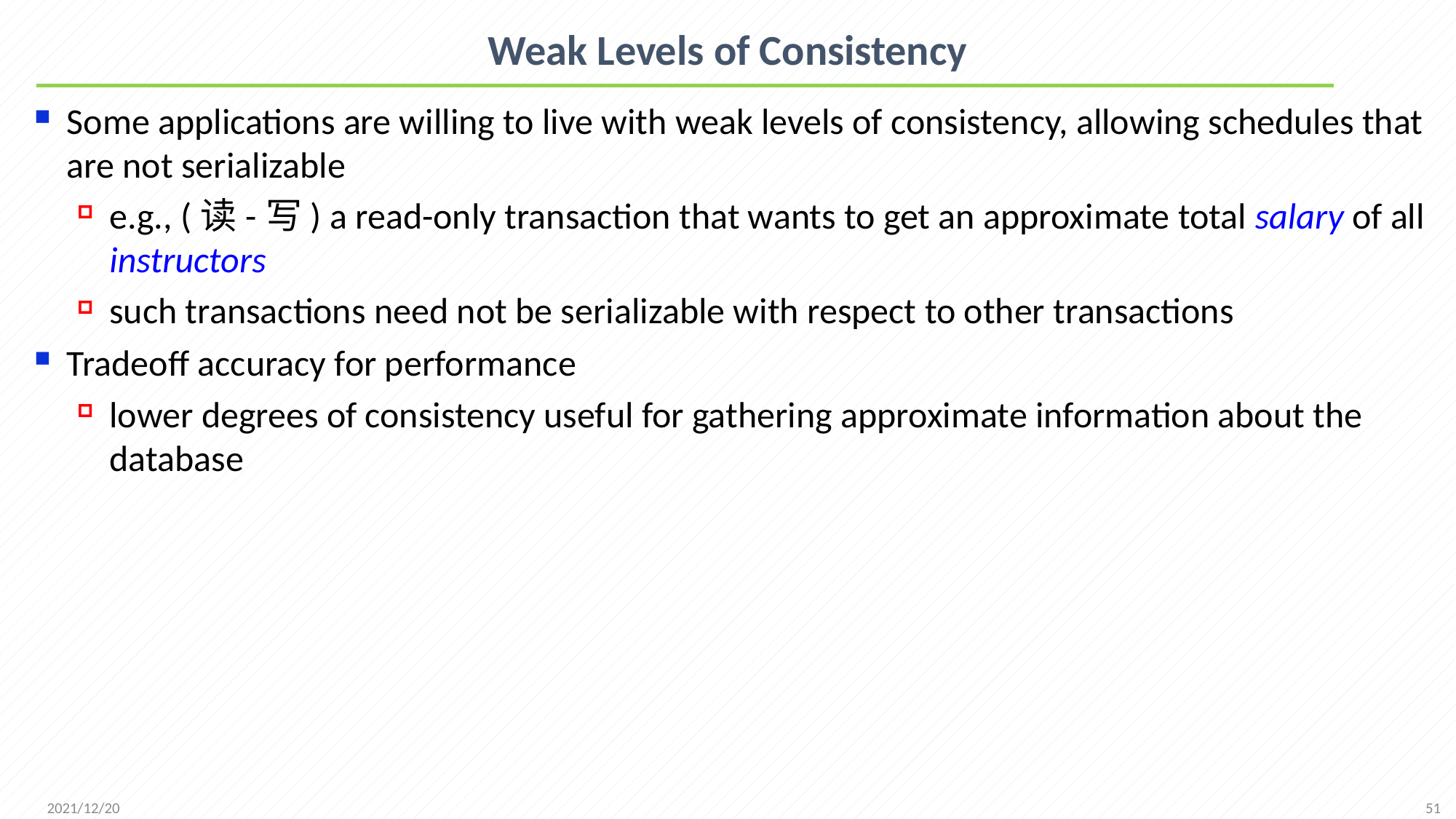

# Weak Levels of Consistency
Some applications are willing to live with weak levels of consistency, allowing schedules that are not serializable
e.g., (读-写) a read-only transaction that wants to get an approximate total salary of all instructors
such transactions need not be serializable with respect to other transactions
Tradeoff accuracy for performance
lower degrees of consistency useful for gathering approximate information about the database

51
2021/12/20